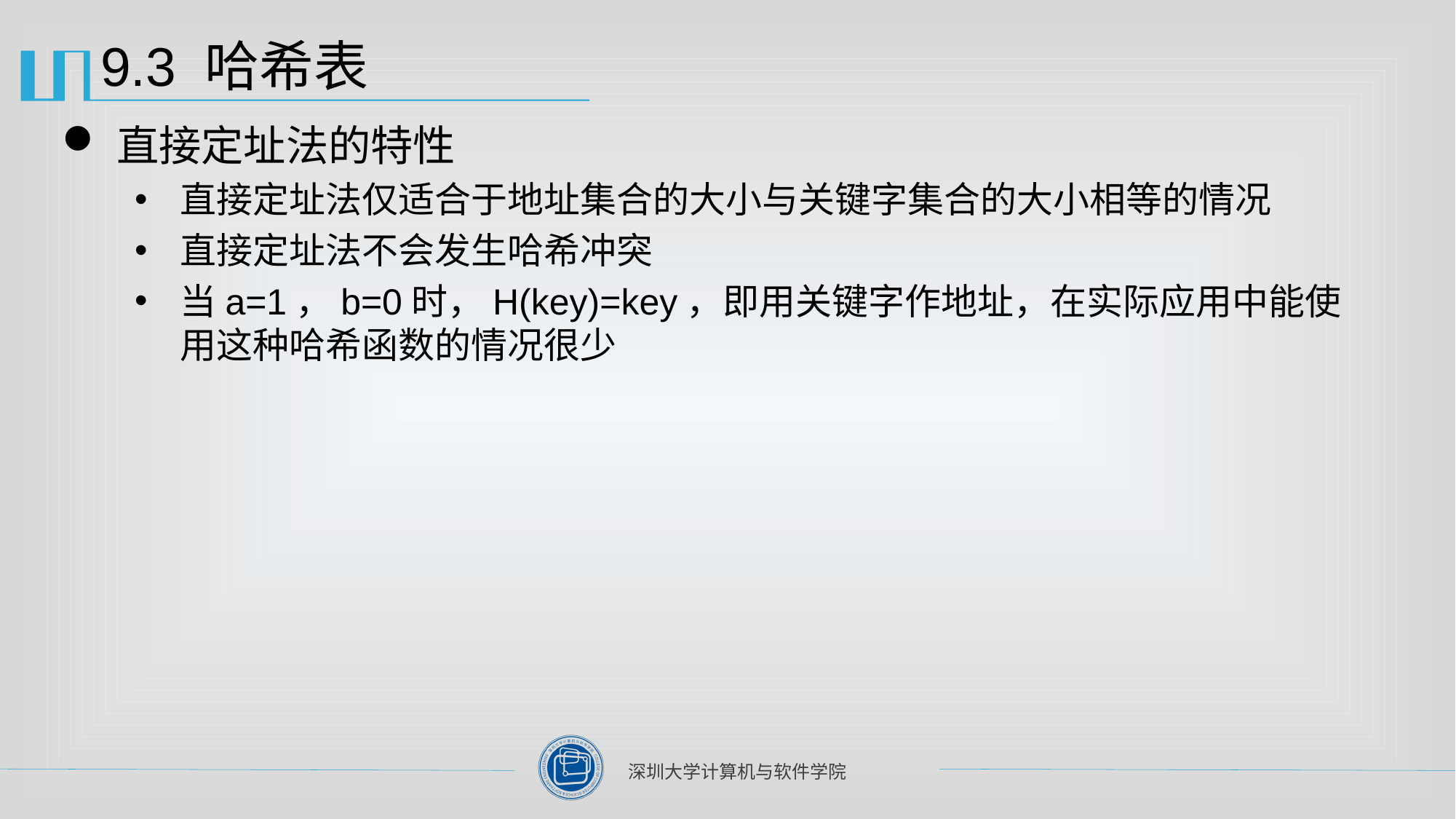

# 9.3 哈希表
直接定址法的特性
直接定址法仅适合于地址集合的大小与关键字集合的大小相等的情况
直接定址法不会发生哈希冲突
当a=1，b=0时，H(key)=key，即用关键字作地址，在实际应用中能使用这种哈希函数的情况很少

118